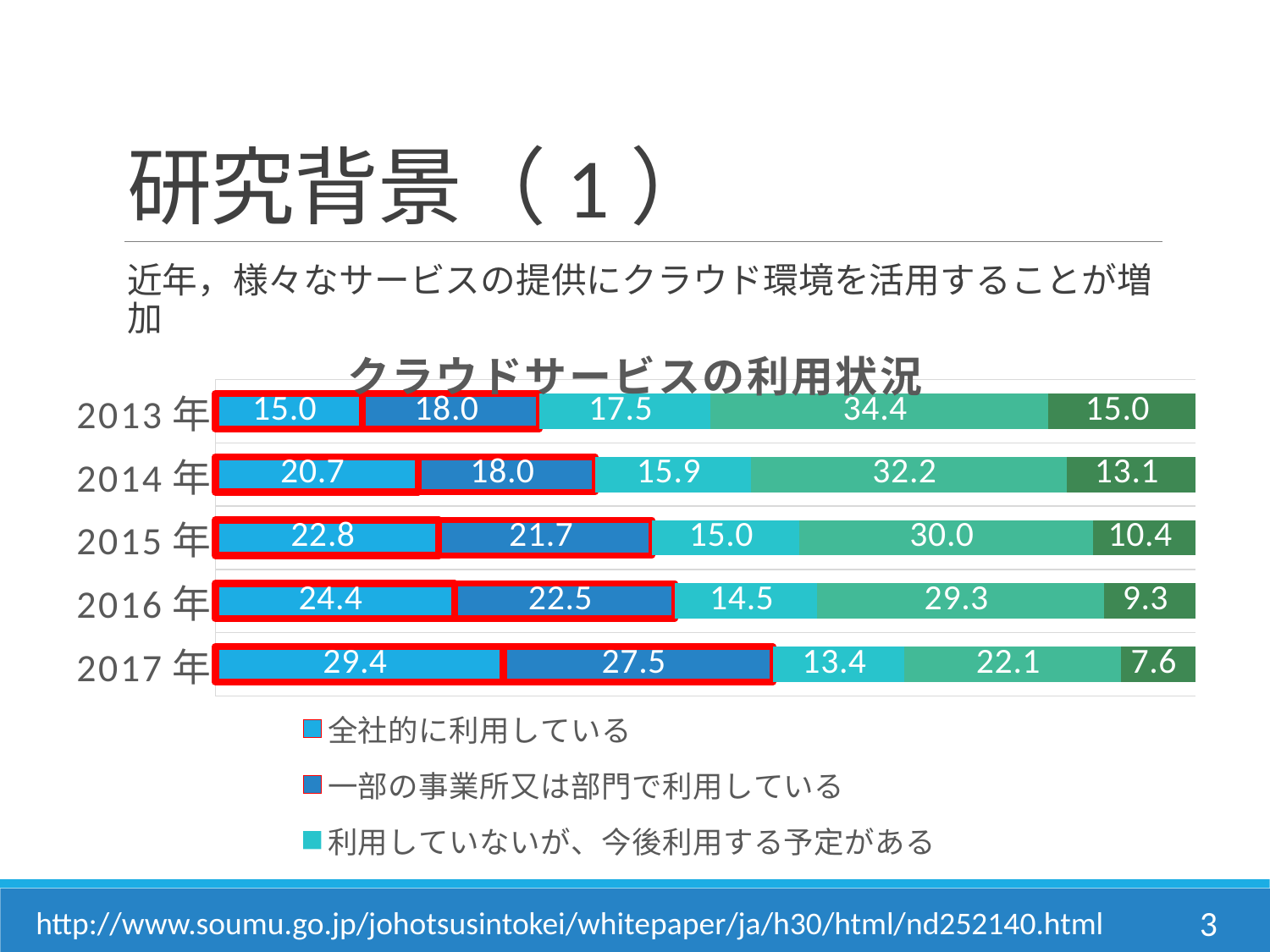

# 研究背景（1）
近年，様々なサービスの提供にクラウド環境を活用することが増加

### Chart: クラウドサービスの利用状況

| Category | 全社的に利用している | 一部の事業所又は部門で利用している | 利用していないが、今後利用する予定がある | 利用していないし、今後も利用する予定もない | クラウドサービスについてよく分からない |
|---|---|---|---|---|---|
| 2017年 | 29.4 | 27.5 | 13.4 | 22.1 | 7.6 |
| 2016年 | 24.4 | 22.5 | 14.5 | 29.3 | 9.3 |
| 2015年 | 22.8 | 21.7 | 15.0 | 30.0 | 10.4 |
| 2014年 | 20.7 | 18.0 | 15.9 | 32.2 | 13.1 |
| 2013年 | 15.0 | 18.0 | 17.5 | 34.4 | 15.0 |
http://www.soumu.go.jp/johotsusintokei/whitepaper/ja/h30/html/nd252140.html
3